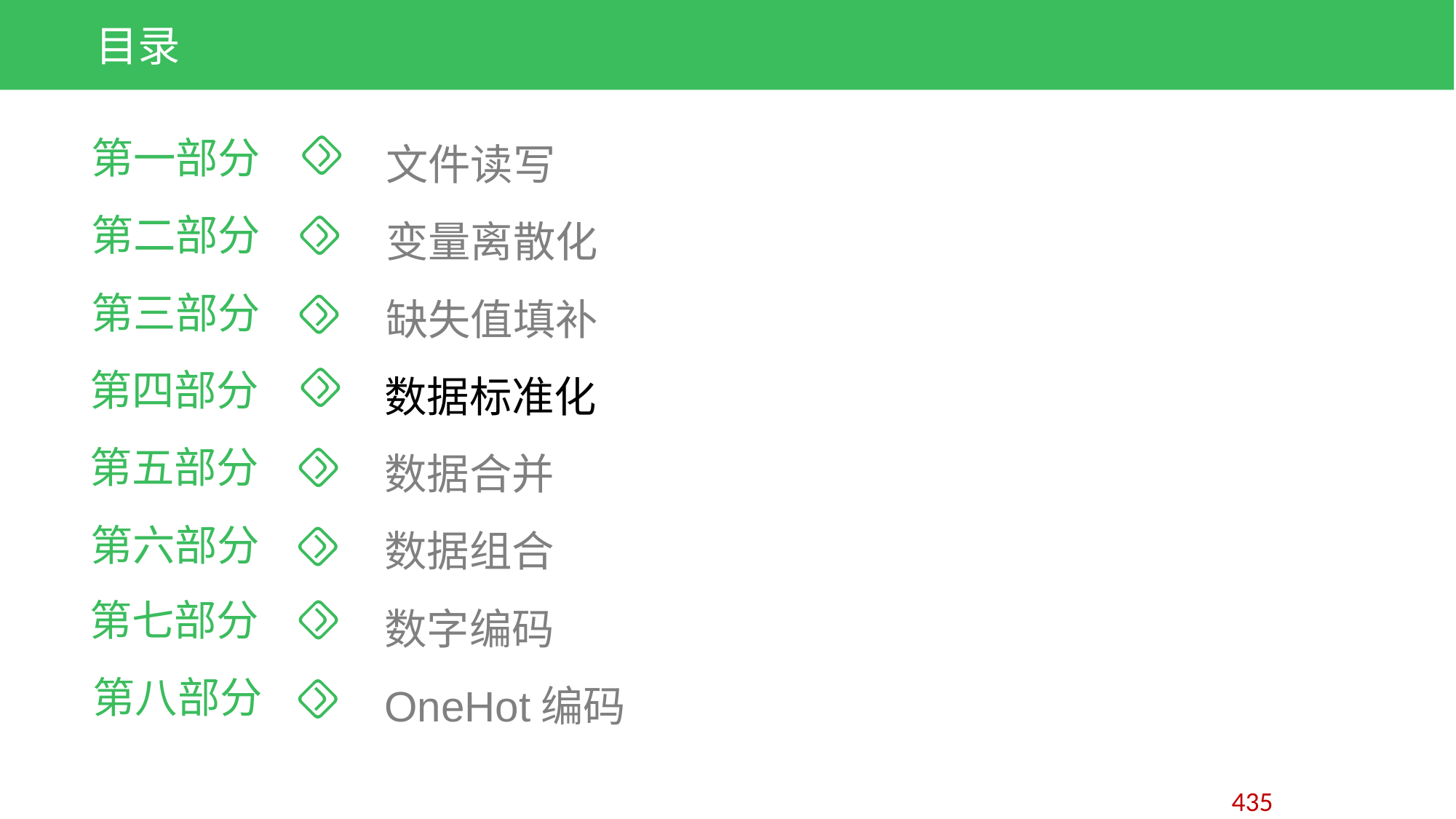

目录
文件读写
第一部分

变量离散化
第二部分

缺失值填补
第三部分

数据标准化
第四部分

数据合并
第五部分

数据组合
第六部分

数字编码
第七部分

OneHot编码
第八部分

435